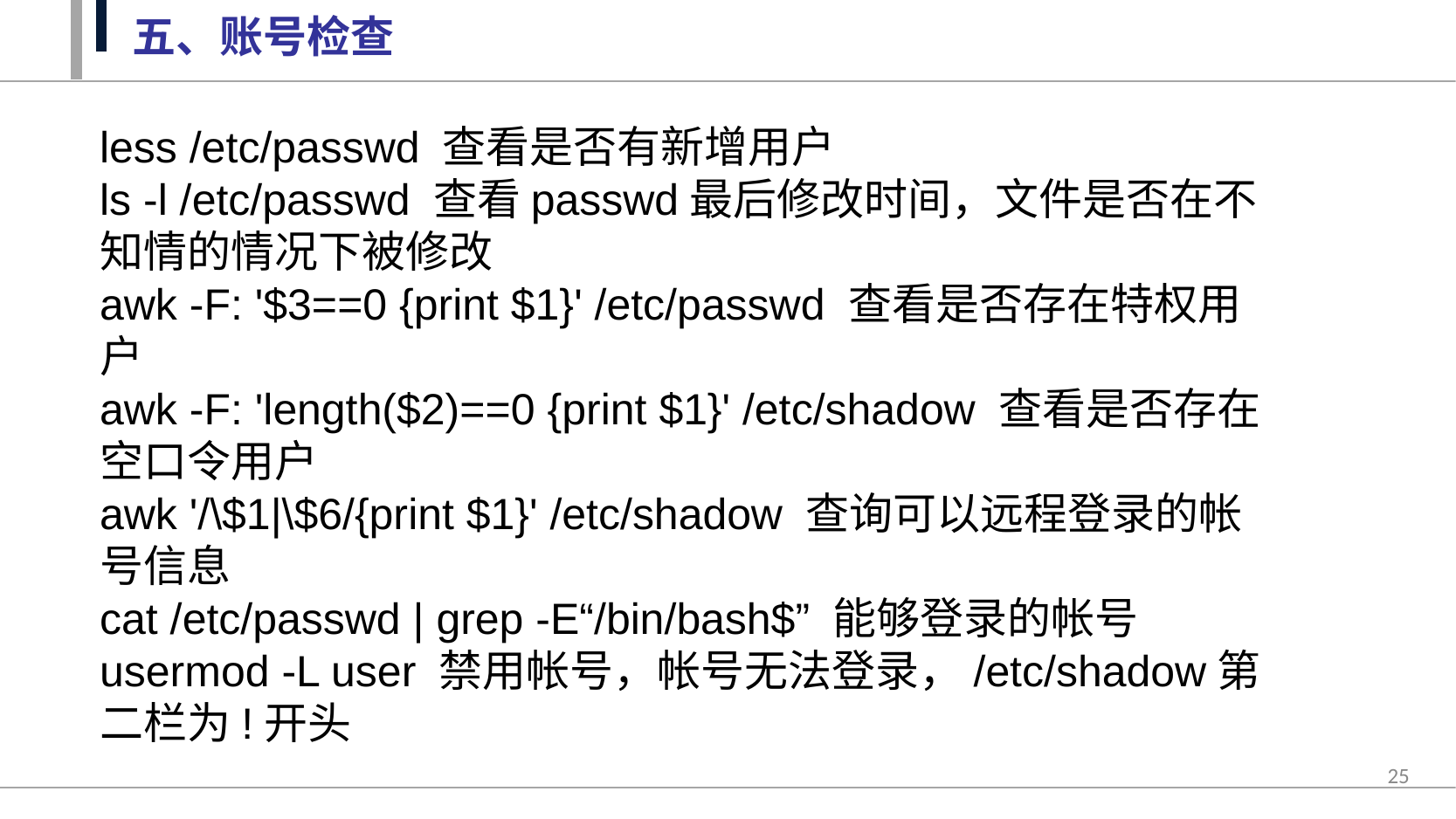

五、账号检查
less /etc/passwd 查看是否有新增用户
ls -l /etc/passwd 查看passwd最后修改时间，文件是否在不知情的情况下被修改
awk -F: '$3==0 {print $1}' /etc/passwd 查看是否存在特权用户
awk -F: 'length($2)==0 {print $1}' /etc/shadow 查看是否存在空口令用户
awk '/\$1|\$6/{print $1}' /etc/shadow 查询可以远程登录的帐号信息
cat /etc/passwd | grep -E“/bin/bash$” 能够登录的帐号
usermod -L user 禁用帐号，帐号无法登录，/etc/shadow第二栏为!开头

25